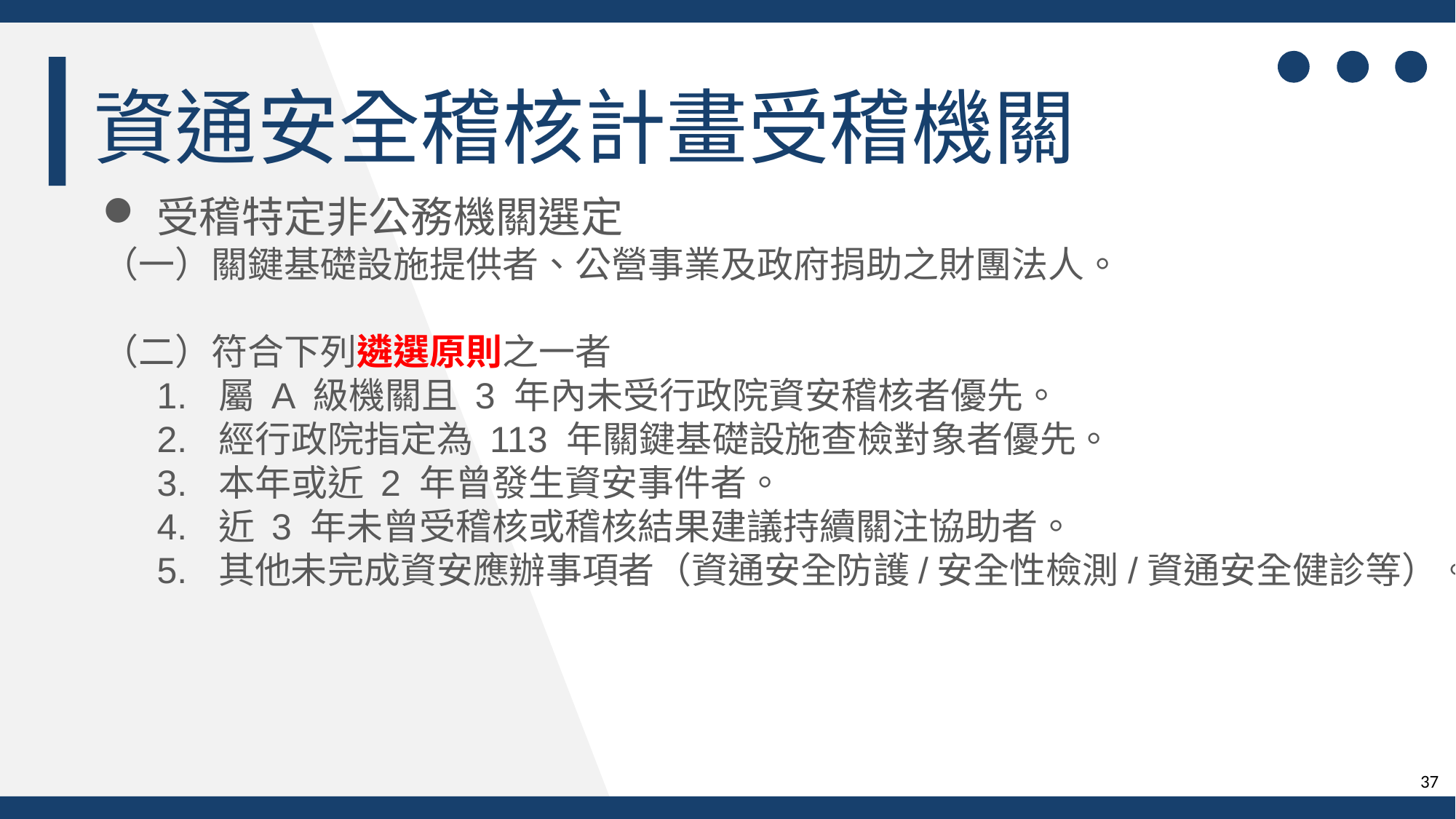

資通安全稽核計畫受稽機關
受稽特定非公務機關選定
（一）關鍵基礎設施提供者、公營事業及政府捐助之財團法人。

（二）符合下列遴選原則之一者
屬 A 級機關且 3 年內未受行政院資安稽核者優先。
經行政院指定為 113 年關鍵基礎設施查檢對象者優先。
本年或近 2 年曾發生資安事件者。
近 3 年未曾受稽核或稽核結果建議持續關注協助者。
其他未完成資安應辦事項者（資通安全防護/安全性檢測/資通安全健診等）。